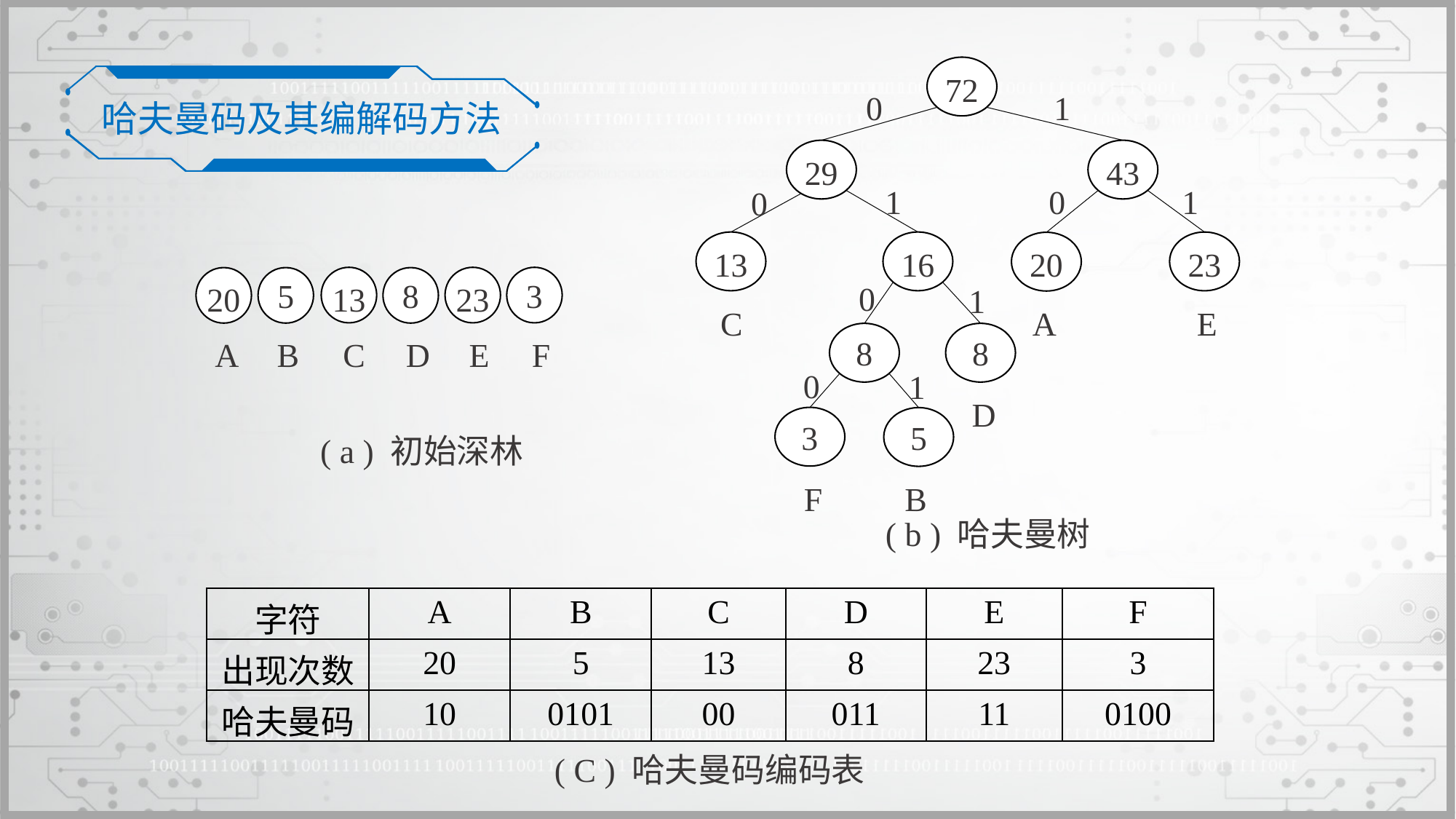

72
0
1

29

43
1
0
1
0

16

13
C

23
E

20
A
0
1
8
8
D
0
1
3
F
5
B
( b ) 哈夫曼树

哈夫曼码及其编解码方法

23
3

13

20
5
8
A
B
D
E
F
C
( a ) 初始深林
| 字符 | A | B | C | D | E | F |
| --- | --- | --- | --- | --- | --- | --- |
| 出现次数 | 20 | 5 | 13 | 8 | 23 | 3 |
| 哈夫曼码 | 10 | 0101 | 00 | 011 | 11 | 0100 |
( C ) 哈夫曼码编码表